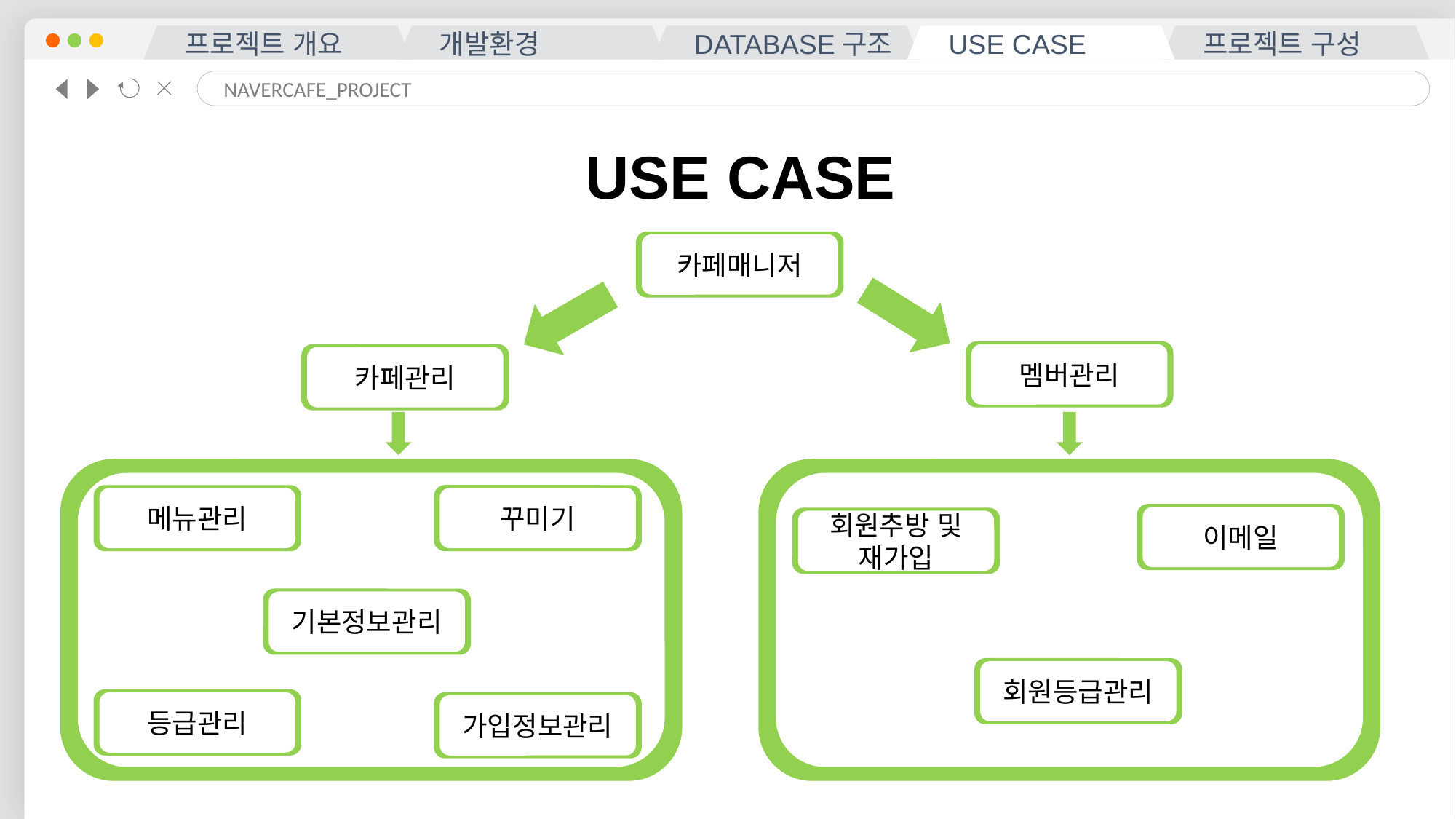

프로젝트 개요
개발환경
DATABASE구조
USE CASE
프로젝트 구성

NAVERCAFE_PROJECT

개발환경
USE CASE

카페매니저

멤버관리

카페관리

꾸미기

메뉴관리

이메일

회원추방 및 재가입

기본정보관리

회원등급관리

등급관리

가입정보관리